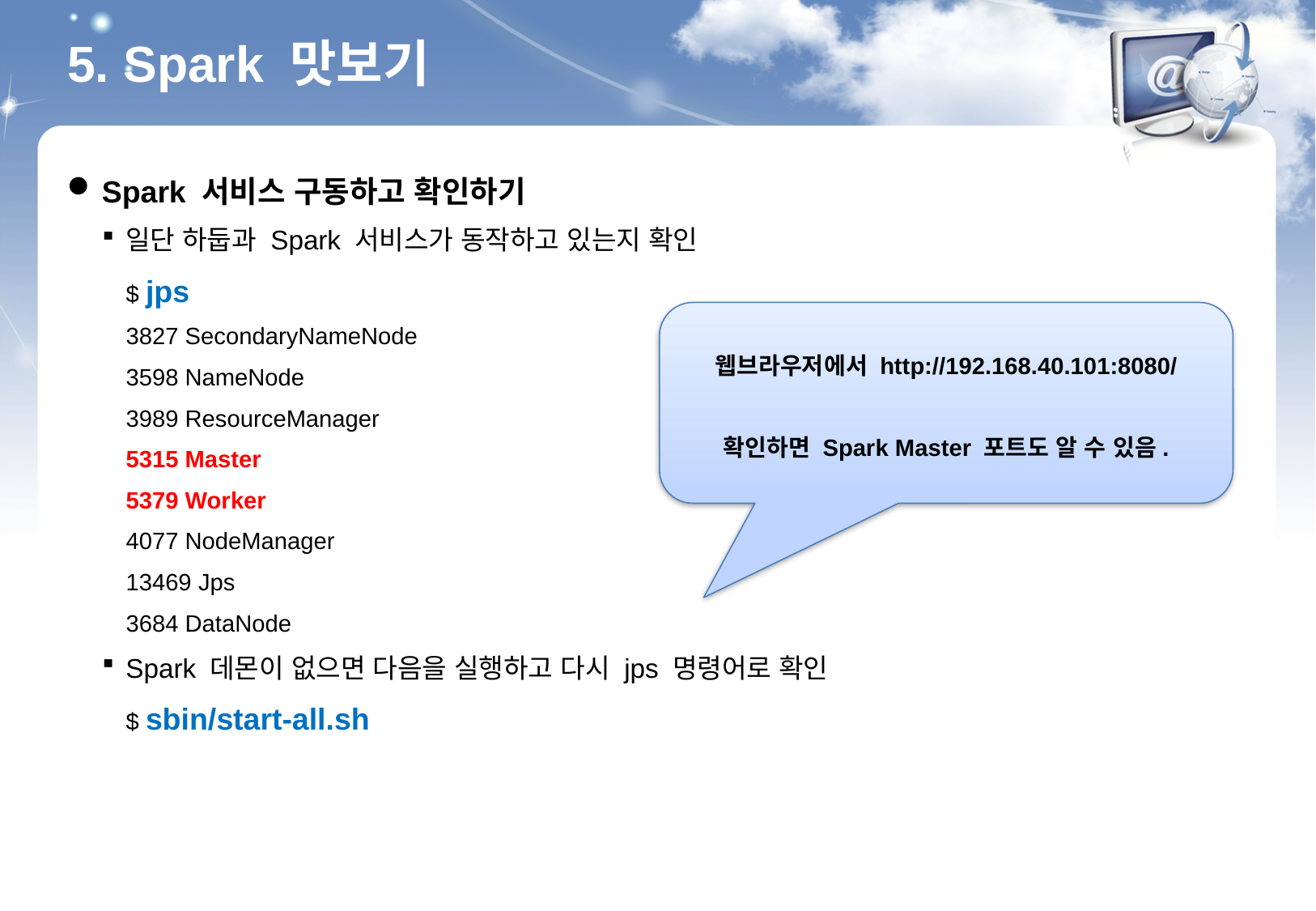

5. Spark 맛보기
Spark 서비스 구동하고 확인하기
일단 하둡과 Spark 서비스가 동작하고 있는지 확인
$ jps
3827 SecondaryNameNode
3598 NameNode
3989 ResourceManager
5315 Master
5379 Worker
4077 NodeManager
13469 Jps
3684 DataNode
Spark 데몬이 없으면 다음을 실행하고 다시 jps 명령어로 확인
$ sbin/start-all.sh
웹브라우저에서 http://192.168.40.101:8080/

확인하면 Spark Master 포트도 알 수 있음.